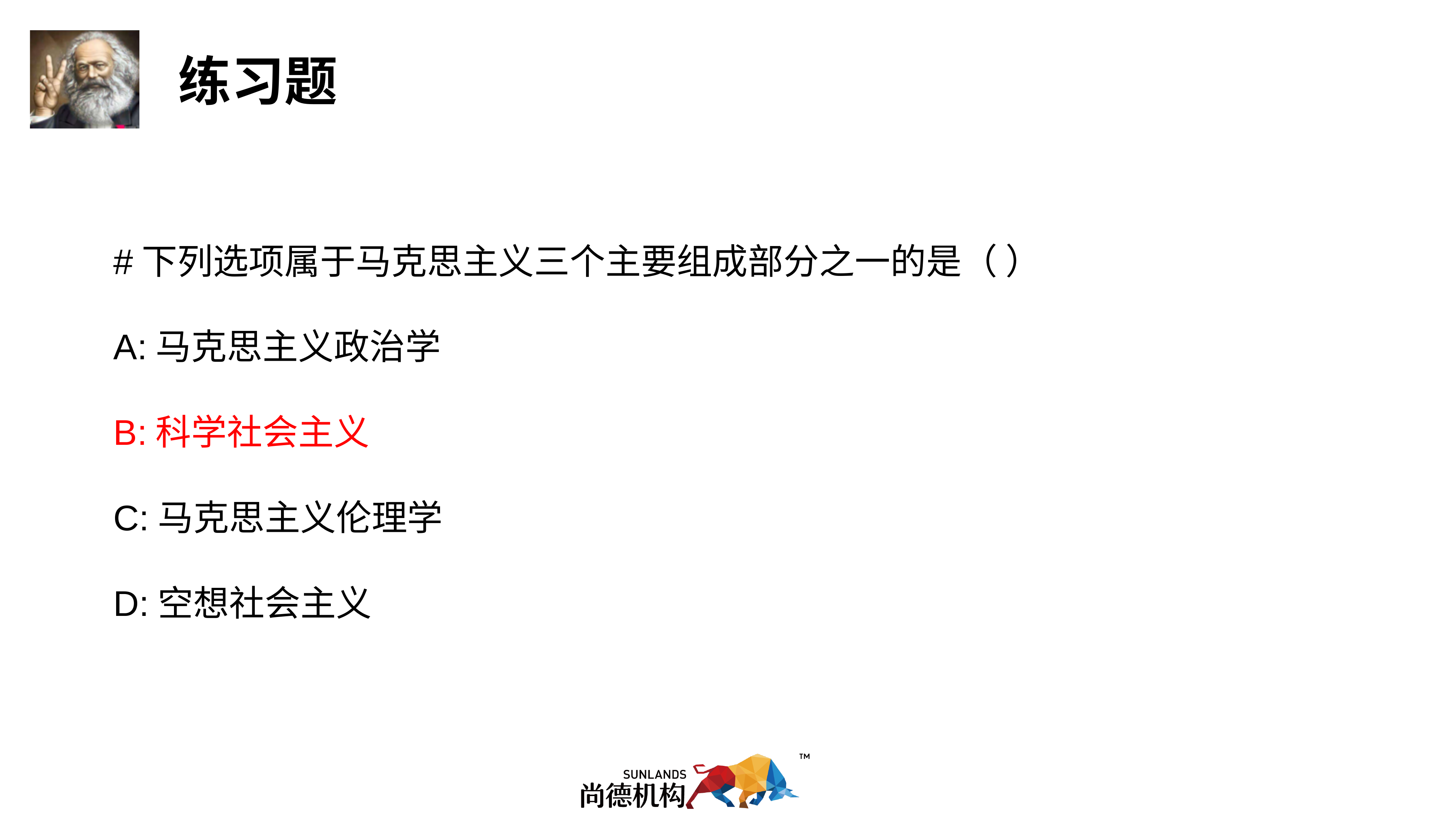

#下列选项属于马克思主义三个主要组成部分之一的是（ ）
A:马克思主义政治学
B:科学社会主义
C:马克思主义伦理学
D:空想社会主义